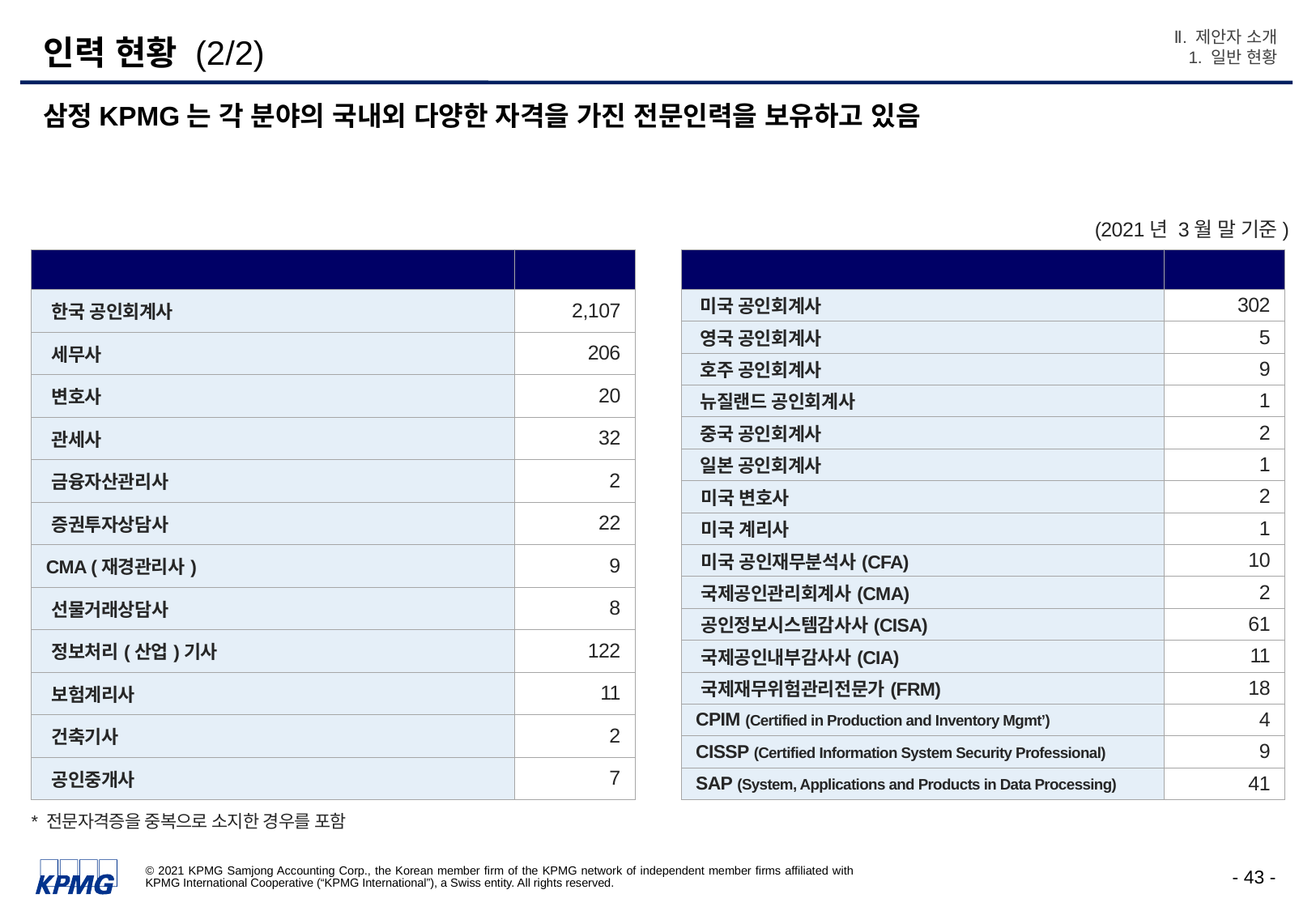

Ⅱ. 제안자 소개
1. 일반 현황
# 인력 현황 (2/2)
삼정KPMG는 각 분야의 국내외 다양한 자격을 가진 전문인력을 보유하고 있음
(2021년 3월 말 기준)
| 국내 자격명 | 인원 |
| --- | --- |
| 한국 공인회계사 | 2,107 |
| 세무사 | 206 |
| 변호사 | 20 |
| 관세사 | 32 |
| 금융자산관리사 | 2 |
| 증권투자상담사 | 22 |
| CMA (재경관리사) | 9 |
| 선물거래상담사 | 8 |
| 정보처리(산업)기사 | 122 |
| 보험계리사 | 11 |
| 건축기사 | 2 |
| 공인중개사 | 7 |
| 국외 자격명 | 인원 |
| --- | --- |
| 미국 공인회계사 | 302 |
| 영국 공인회계사 | 5 |
| 호주 공인회계사 | 9 |
| 뉴질랜드 공인회계사 | 1 |
| 중국 공인회계사 | 2 |
| 일본 공인회계사 | 1 |
| 미국 변호사 | 2 |
| 미국 계리사 | 1 |
| 미국 공인재무분석사(CFA) | 10 |
| 국제공인관리회계사(CMA) | 2 |
| 공인정보시스템감사사(CISA) | 61 |
| 국제공인내부감사사(CIA) | 11 |
| 국제재무위험관리전문가(FRM) | 18 |
| CPIM (Certified in Production and Inventory Mgmt’) | 4 |
| CISSP (Certified Information System Security Professional) | 9 |
| SAP (System, Applications and Products in Data Processing) | 41 |
* 전문자격증을 중복으로 소지한 경우를 포함